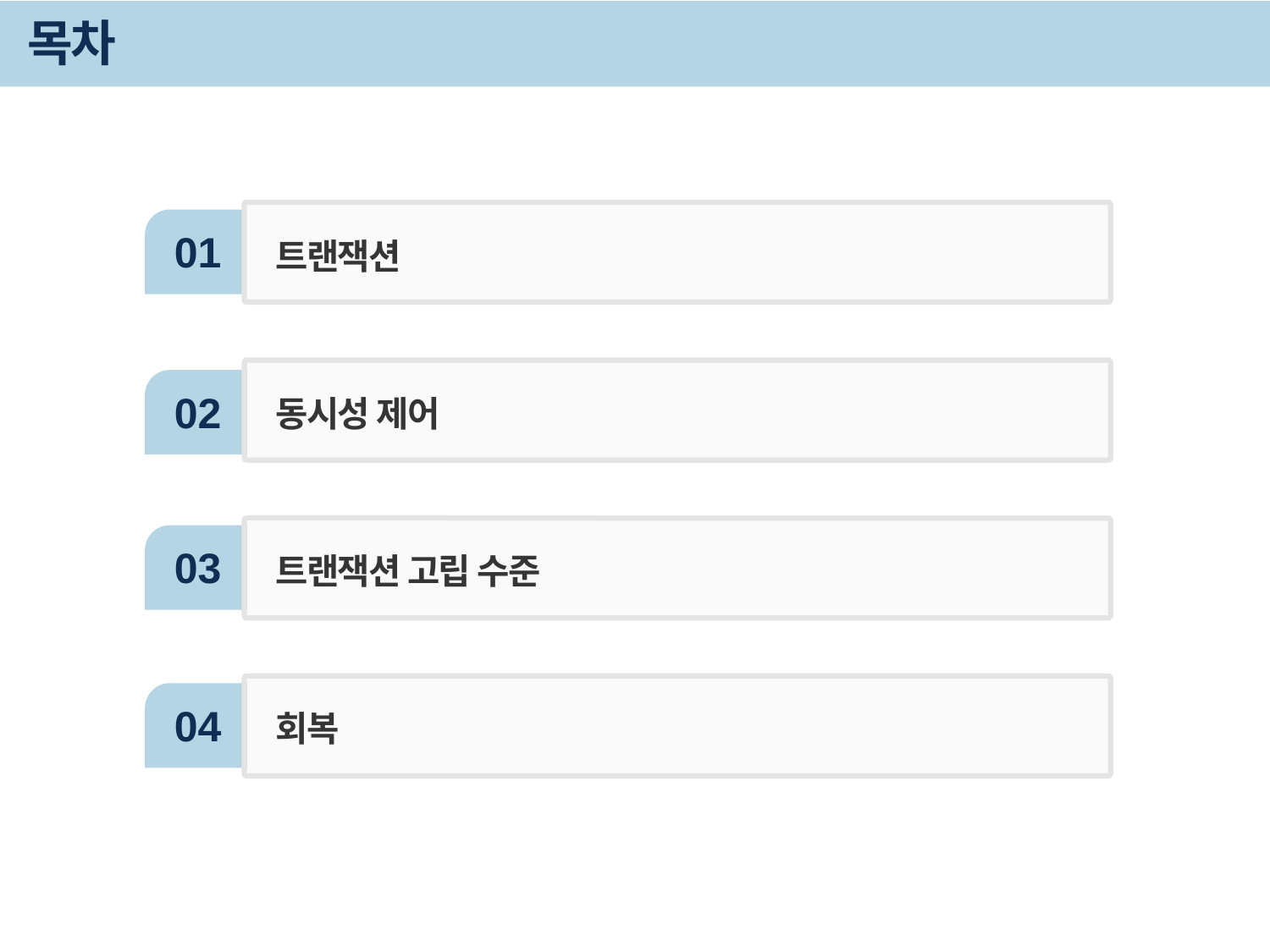

# 목차

01
트랜잭션

02
동시성 제어

03
트랜잭션 고립 수준

04
회복